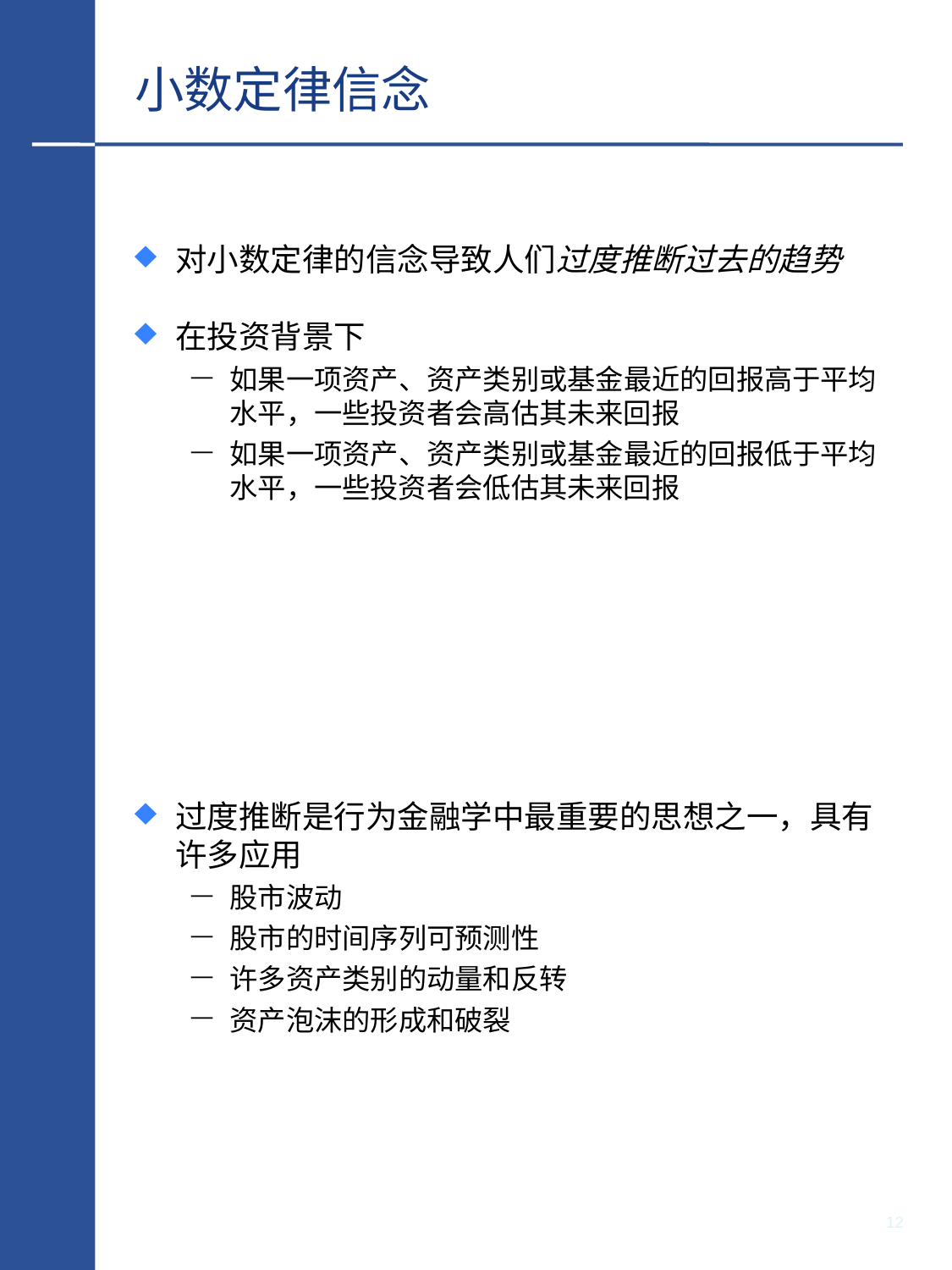

# 小数定律信念
对小数定律的信念导致人们过度推断过去的趋势
在投资背景下
如果一项资产、资产类别或基金最近的回报高于平均水平，一些投资者会高估其未来回报
如果一项资产、资产类别或基金最近的回报低于平均水平，一些投资者会低估其未来回报

过度推断是行为金融学中最重要的思想之一，具有许多应用
股市波动
股市的时间序列可预测性
许多资产类别的动量和反转
资产泡沫的形成和破裂

12